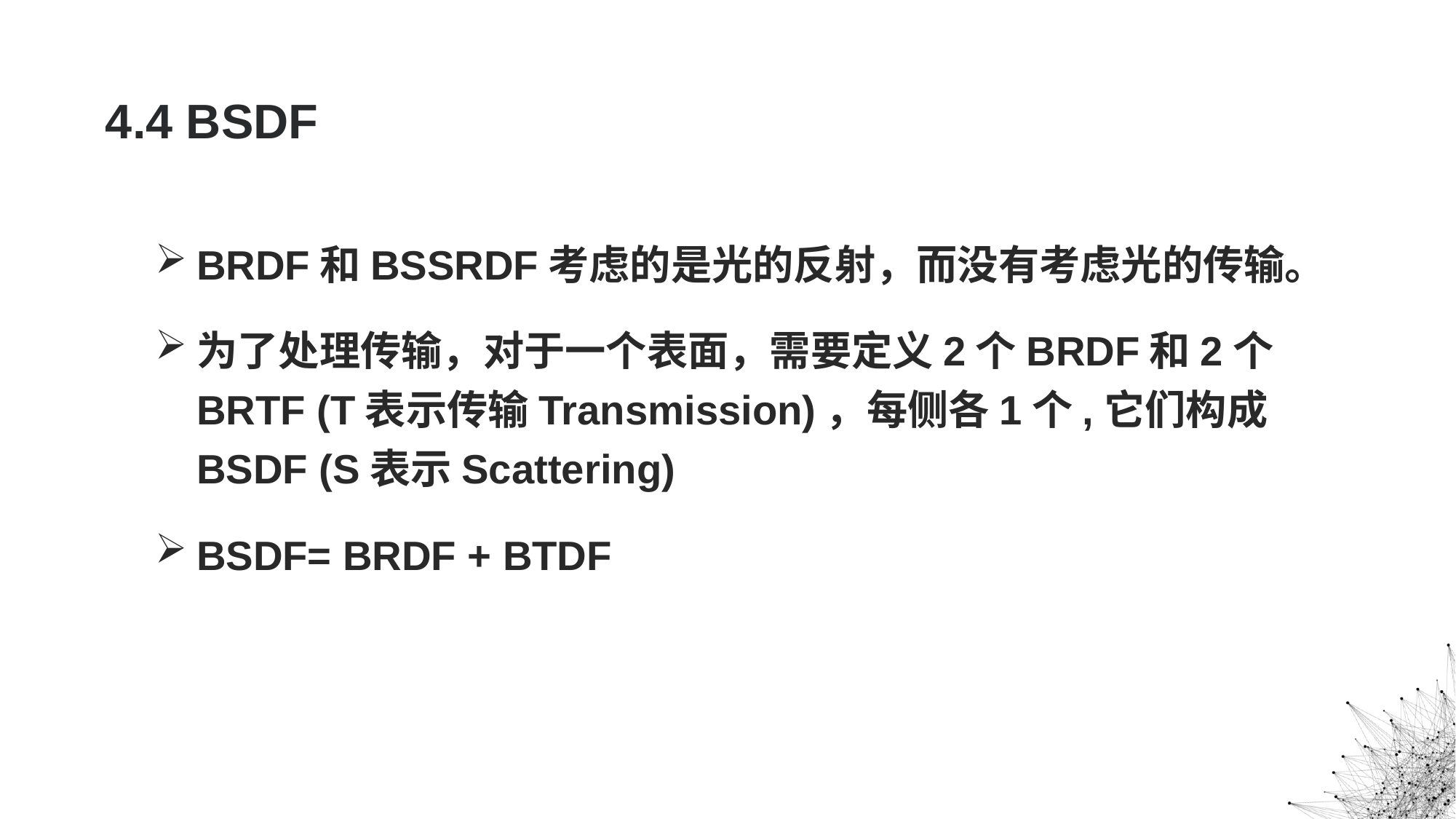

# 4.4 BSDF
BRDF和BSSRDF考虑的是光的反射，而没有考虑光的传输。
为了处理传输，对于一个表面，需要定义2个BRDF和2个BRTF (T表示传输Transmission)，每侧各1个,它们构成BSDF (S表示Scattering)
BSDF= BRDF + BTDF